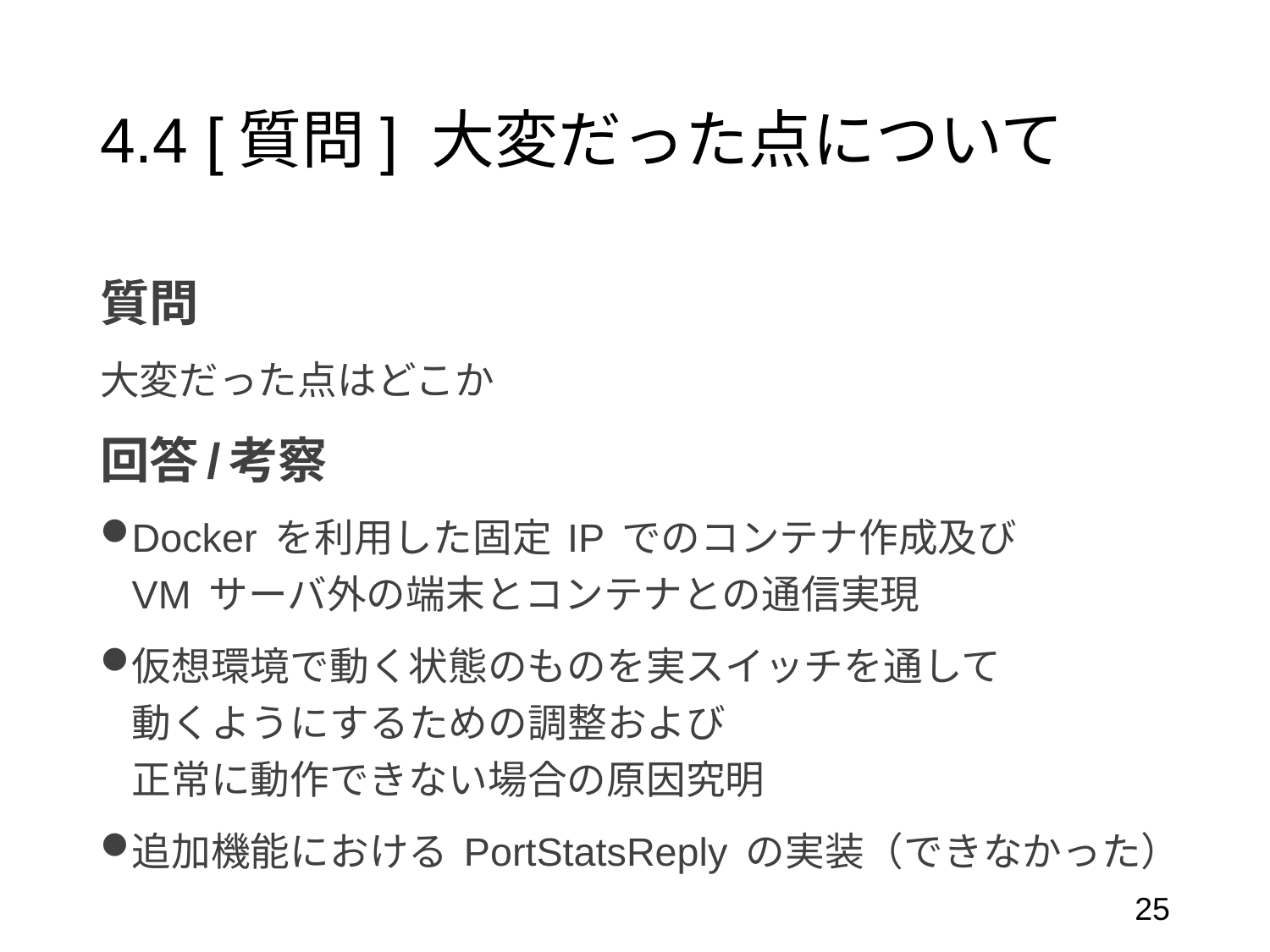

# 4.4 [質問] 大変だった点について
質問
大変だった点はどこか
回答/考察
Docker を利用した固定 IP でのコンテナ作成及び
VM サーバ外の端末とコンテナとの通信実現
仮想環境で動く状態のものを実スイッチを通して
動くようにするための調整および
正常に動作できない場合の原因究明
追加機能における PortStatsReply の実装（できなかった）
25